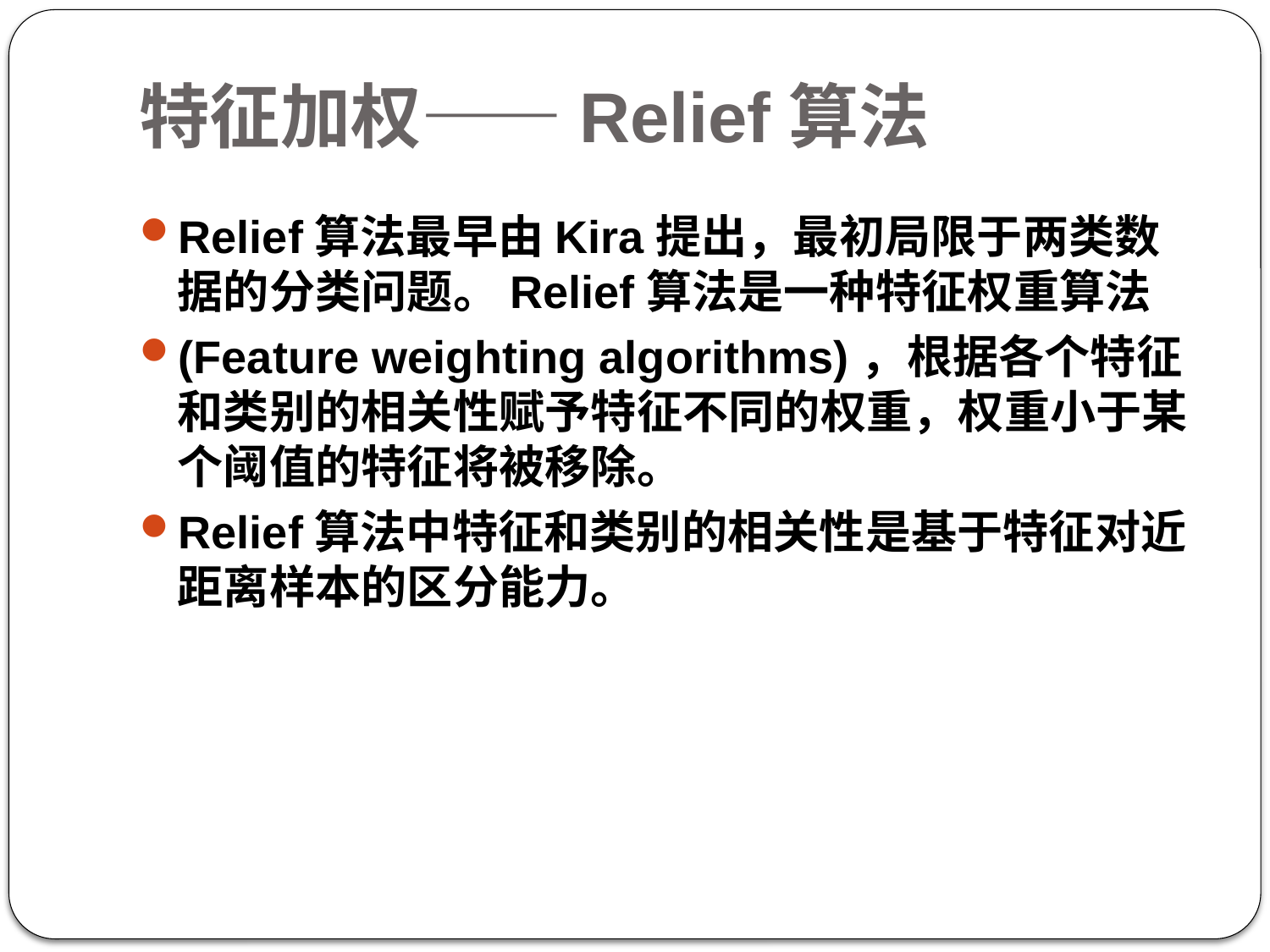

# 特征加权——Relief算法
Relief算法最早由Kira提出，最初局限于两类数据的分类问题。Relief算法是一种特征权重算法
(Feature weighting algorithms)，根据各个特征和类别的相关性赋予特征不同的权重，权重小于某个阈值的特征将被移除。
Relief算法中特征和类别的相关性是基于特征对近距离样本的区分能力。